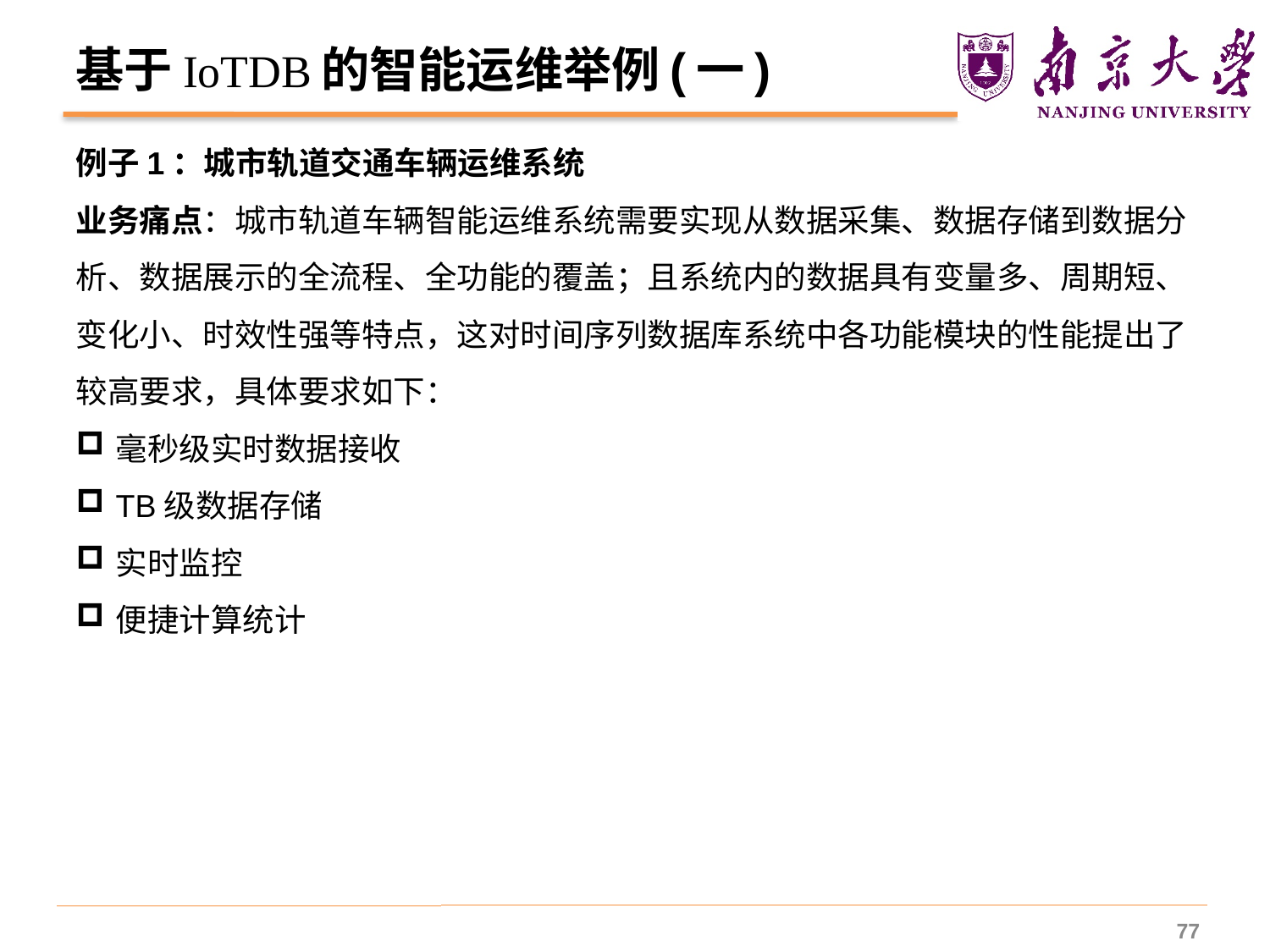

# 基于IoTDB的智能运维举例(一)
例子1：城市轨道交通车辆运维系统
业务痛点：城市轨道车辆智能运维系统需要实现从数据采集、数据存储到数据分析、数据展示的全流程、全功能的覆盖；且系统内的数据具有变量多、周期短、变化小、时效性强等特点，这对时间序列数据库系统中各功能模块的性能提出了较高要求，具体要求如下：
毫秒级实时数据接收
TB级数据存储
实时监控
便捷计算统计
77